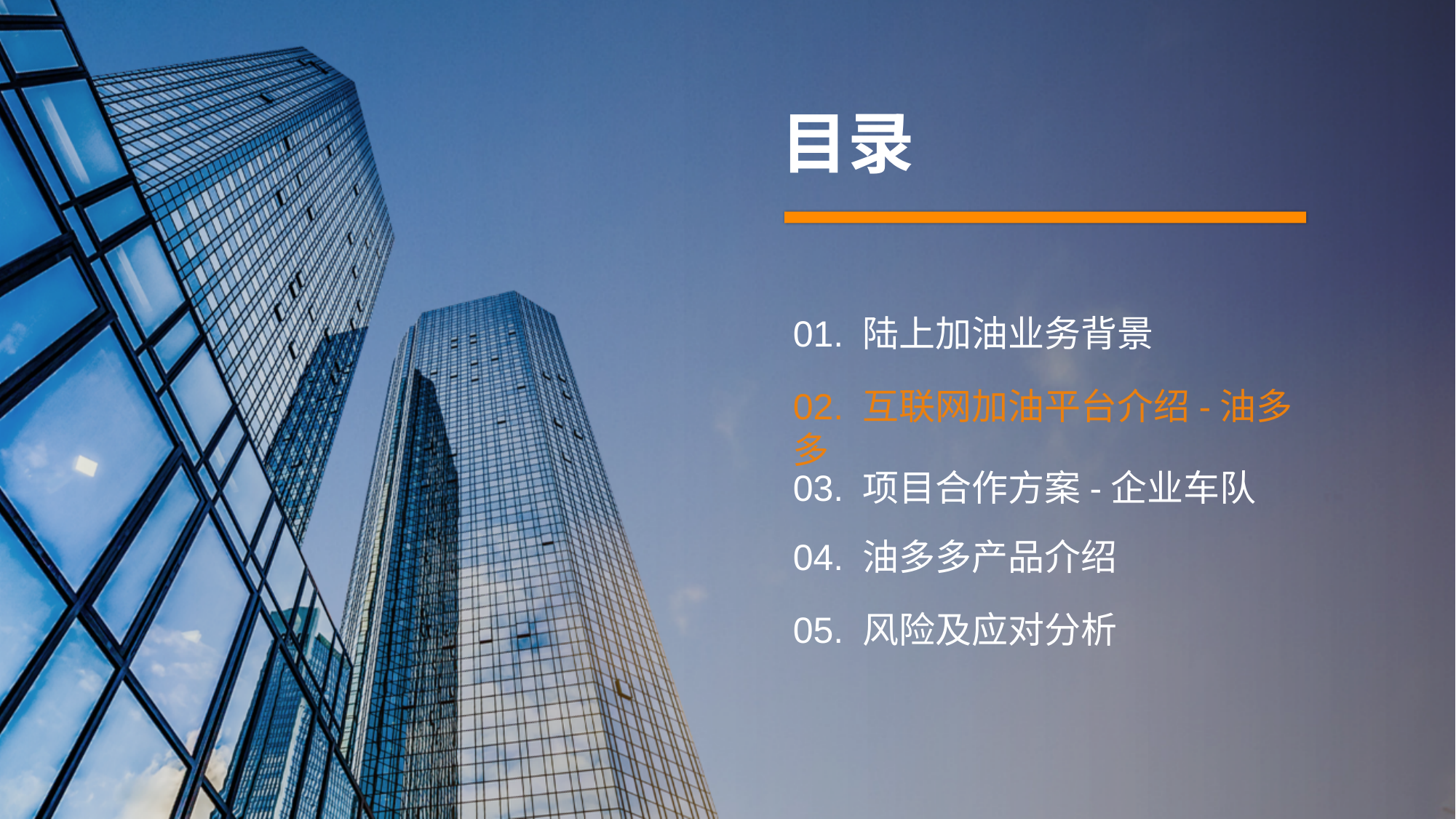

目录

01. 陆上加油业务背景
02. 互联网加油平台介绍-油多多
03. 项目合作方案-企业车队
04. 油多多产品介绍
05. 风险及应对分析